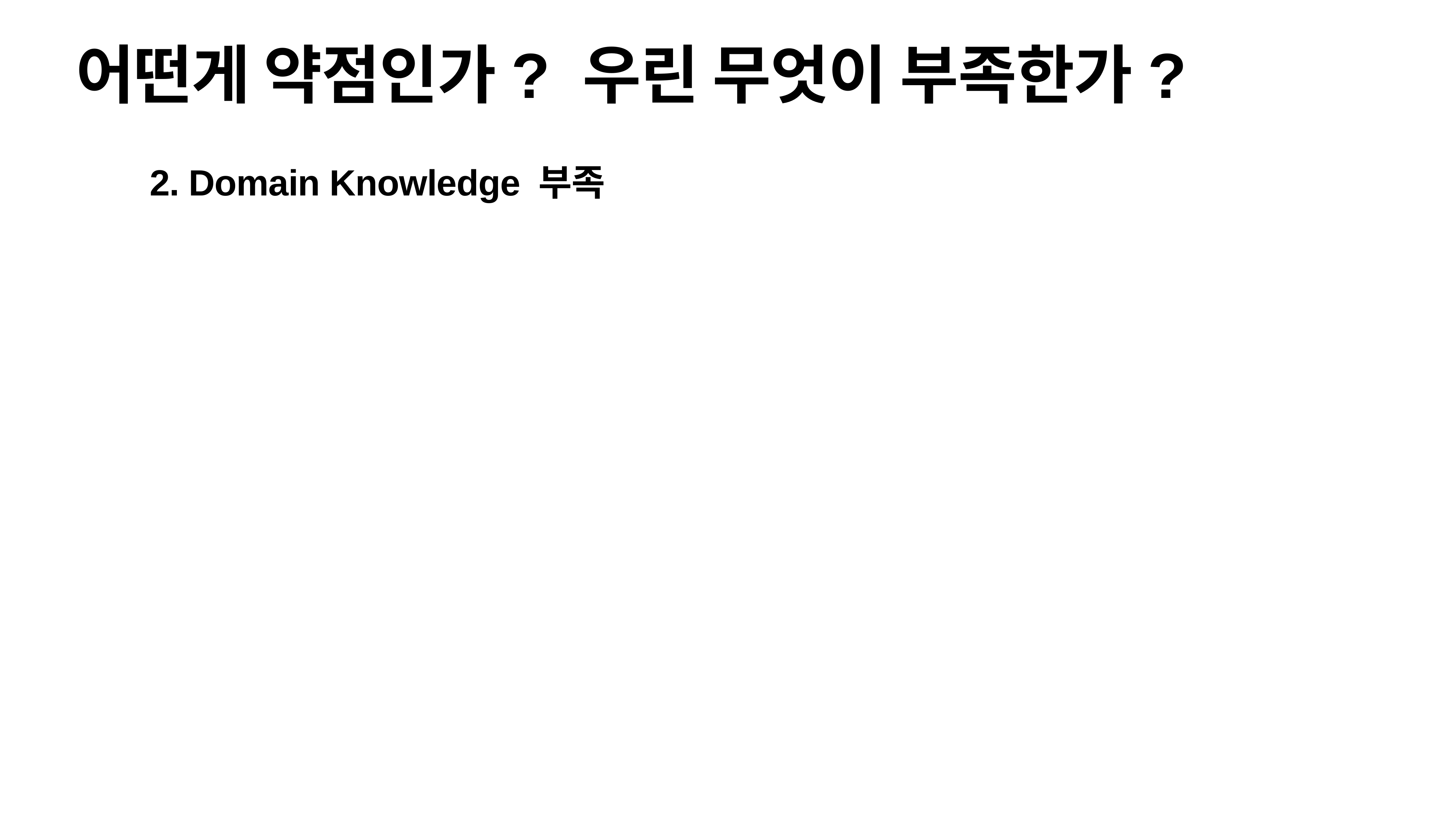

# 어떤게 약점인가? 우린 무엇이 부족한가?
2. Domain Knowledge 부족